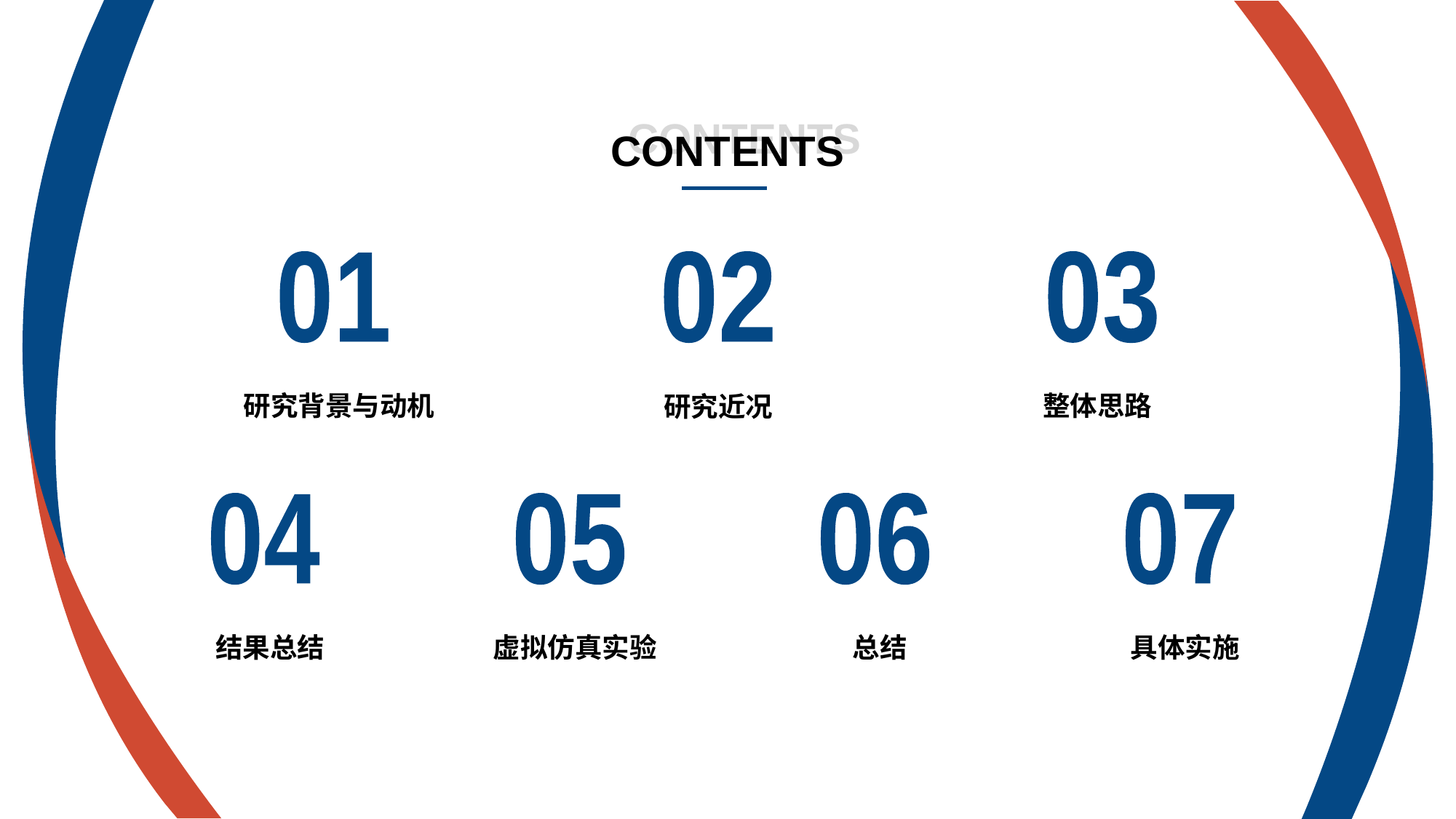

CONT ENTS
CONT ENTS
01
研究背景与动机
02
研究近况
03
整体思路
04
结果总结
05
虚拟仿真实验
06
总结
07
具体实施